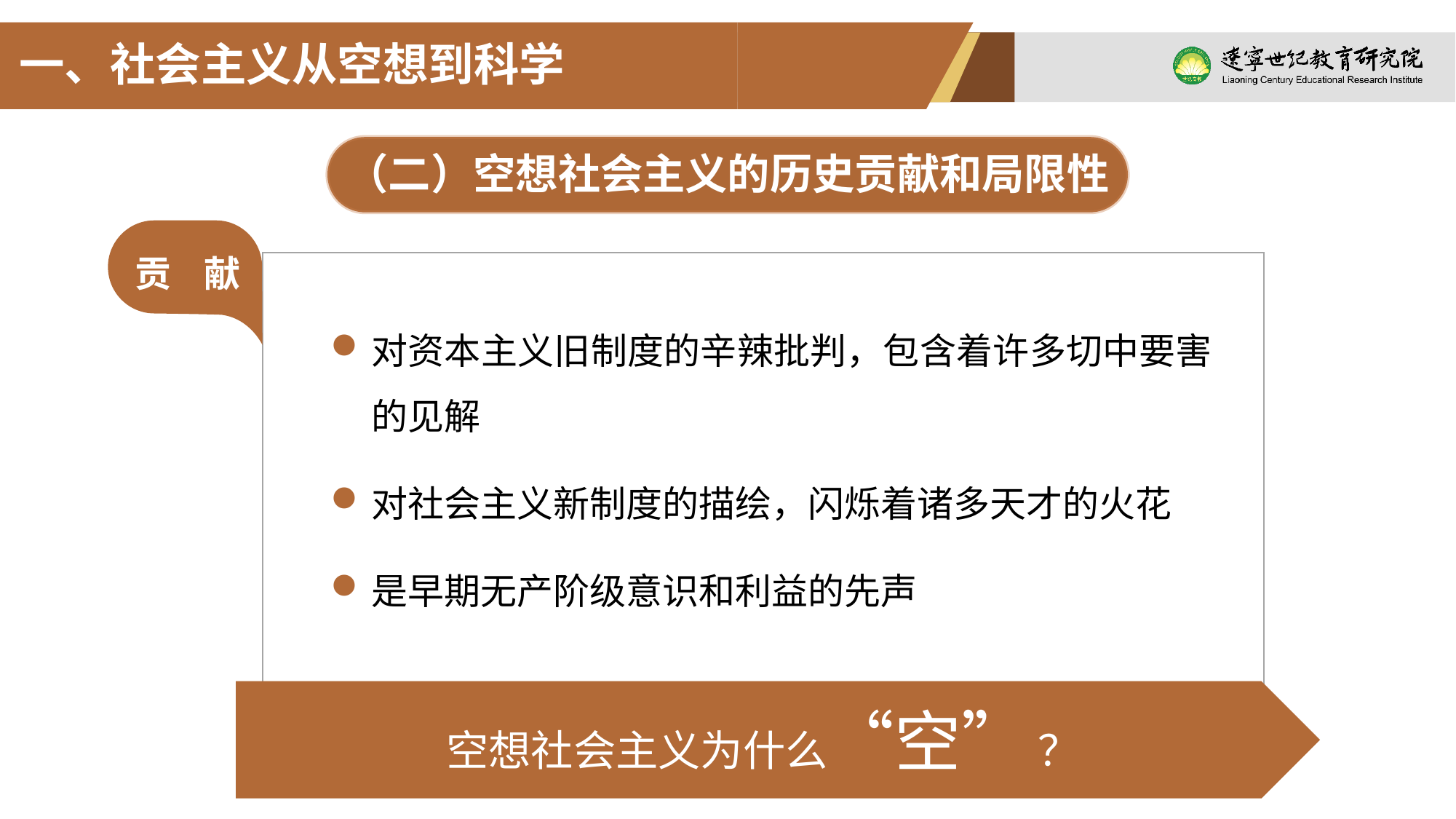

一、社会主义从空想到科学
（二）空想社会主义的历史贡献和局限性

贡    献

对资本主义旧制度的辛辣批判，包含着许多切中要害的见解
对社会主义新制度的描绘，闪烁着诸多天才的火花
是早期无产阶级意识和利益的先声
空想社会主义为什么“空” ？